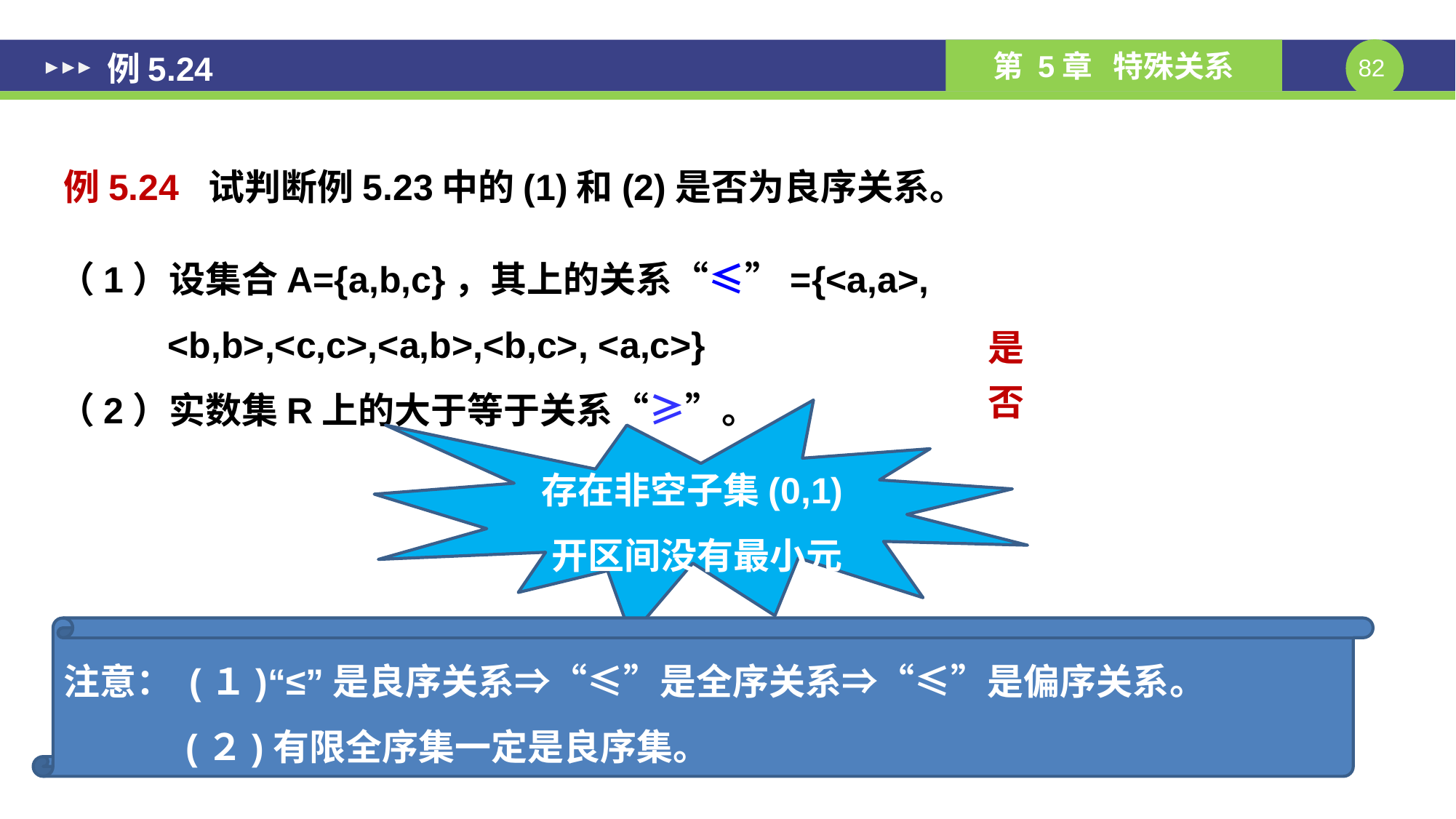

# 例5.24
例5.24  试判断例5.23中的(1)和(2)是否为良序关系。

（1）设集合A={a,b,c}，其上的关系“≤”={<a,a>,
	<b,b>,<c,c>,<a,b>,<b,c>, <a,c>}
（2）实数集R上的大于等于关系“≥”。
是
否
存在非空子集(0,1)开区间没有最小元
注意： (１)“≤”是良序关系⇒“≤”是全序关系⇒“≤”是偏序关系。
            (２)有限全序集一定是良序集。